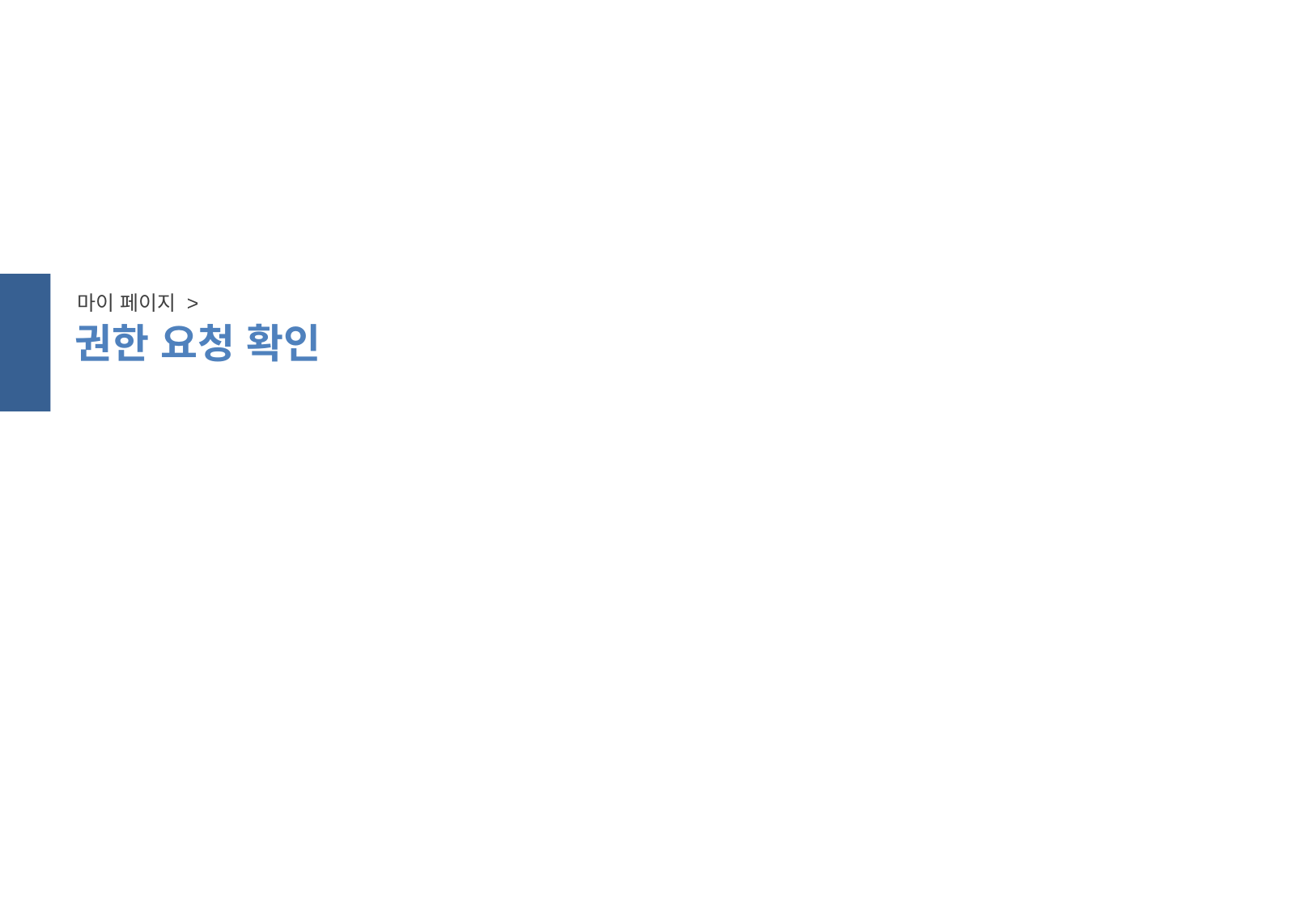

스크롤 방지

마이 페이지 >
권한 요청 확인
스크롤 방지